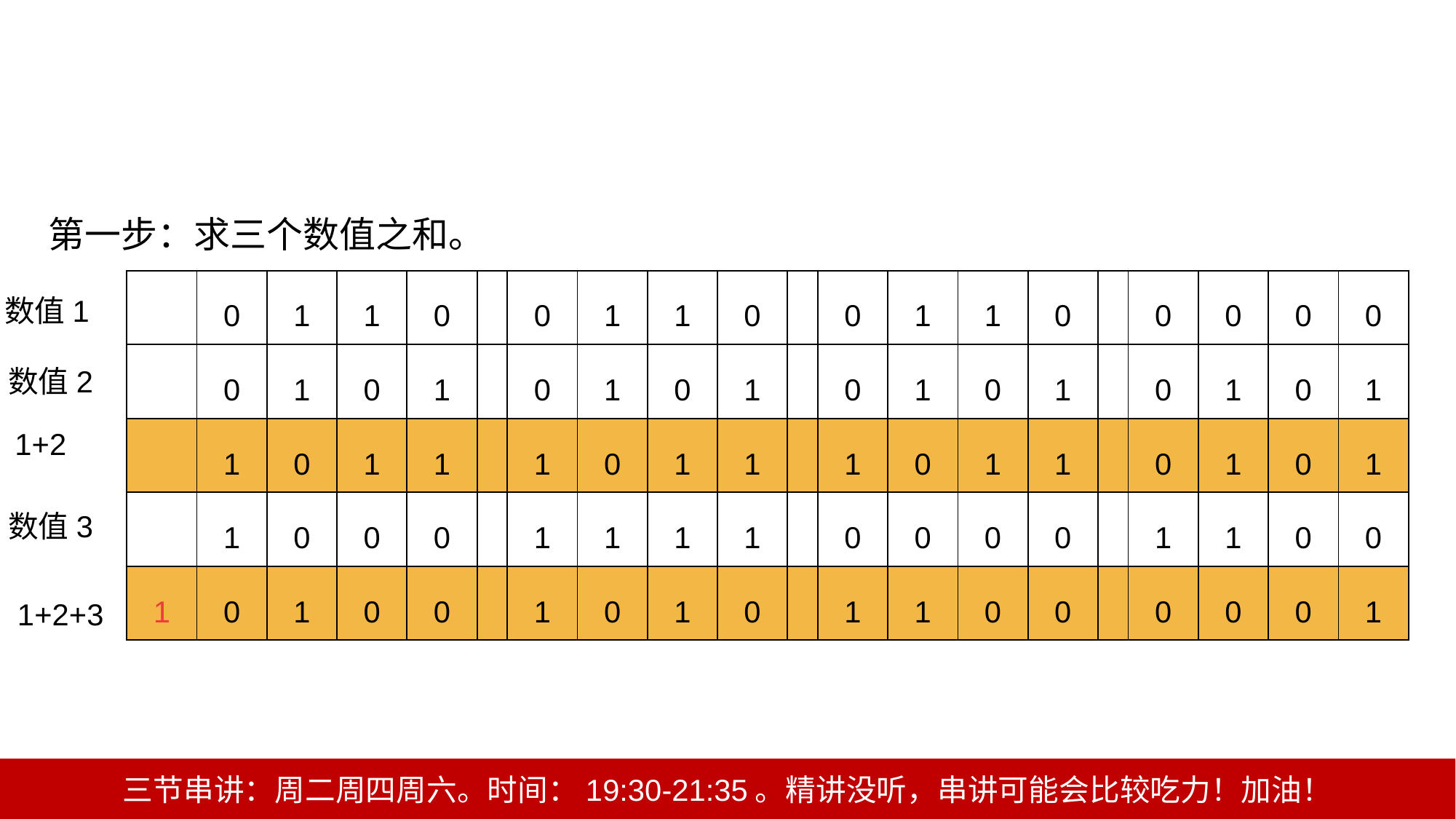

第一步：求三个数值之和。
|  | 0 | 1 | 1 | 0 |  | 0 | 1 | 1 | 0 |  | 0 | 1 | 1 | 0 |  | 0 | 0 | 0 | 0 |
| --- | --- | --- | --- | --- | --- | --- | --- | --- | --- | --- | --- | --- | --- | --- | --- | --- | --- | --- | --- |
|  | 0 | 1 | 0 | 1 |  | 0 | 1 | 0 | 1 |  | 0 | 1 | 0 | 1 |  | 0 | 1 | 0 | 1 |
|  | 1 | 0 | 1 | 1 |  | 1 | 0 | 1 | 1 |  | 1 | 0 | 1 | 1 |  | 0 | 1 | 0 | 1 |
|  | 1 | 0 | 0 | 0 |  | 1 | 1 | 1 | 1 |  | 0 | 0 | 0 | 0 |  | 1 | 1 | 0 | 0 |
| 1 | 0 | 1 | 0 | 0 |  | 1 | 0 | 1 | 0 |  | 1 | 1 | 0 | 0 |  | 0 | 0 | 0 | 1 |
数值1
数值2
1+2
数值3
1+2+3